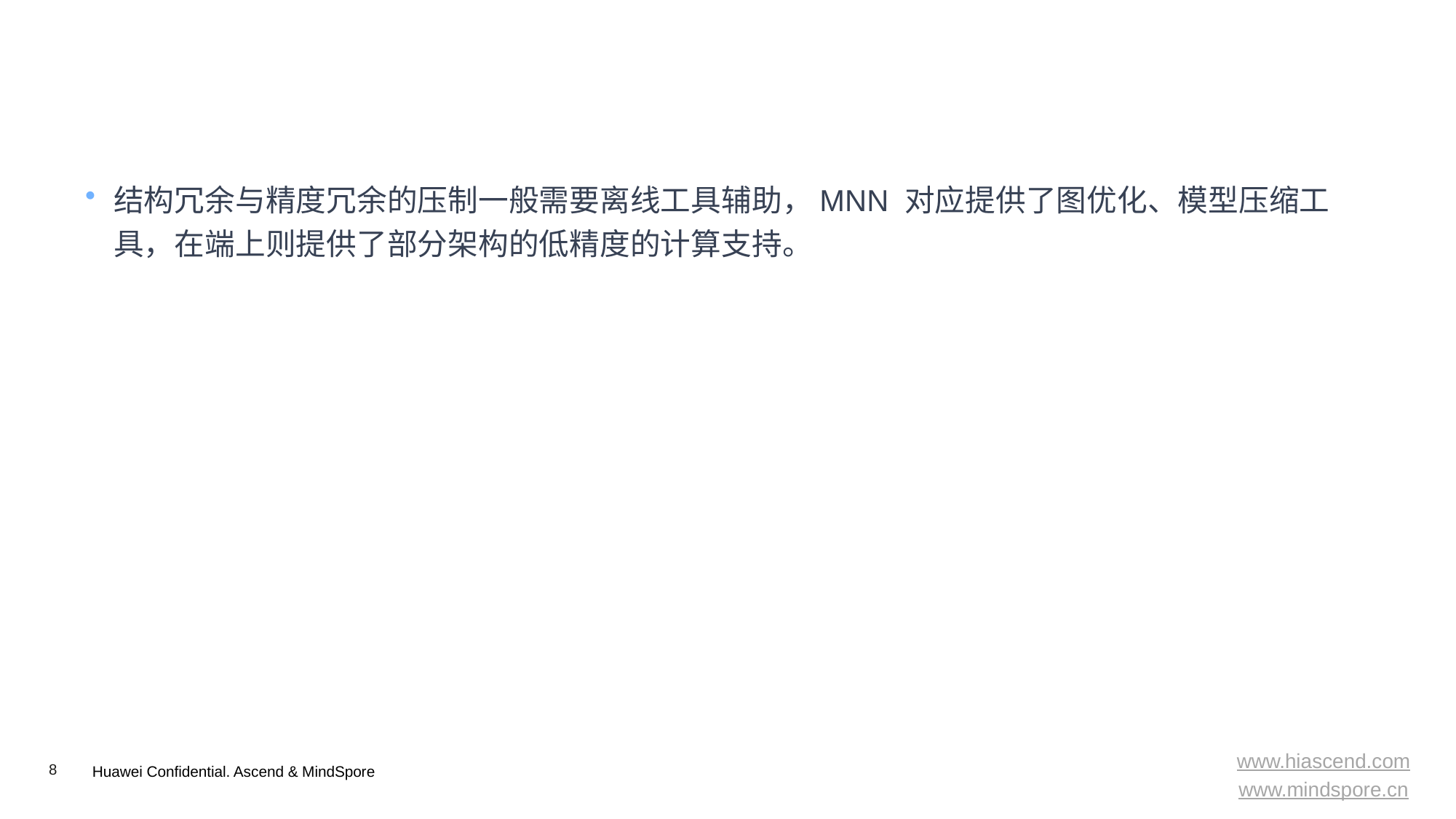

#
结构冗余与精度冗余的压制一般需要离线工具辅助，MNN 对应提供了图优化、模型压缩工具，在端上则提供了部分架构的低精度的计算支持。